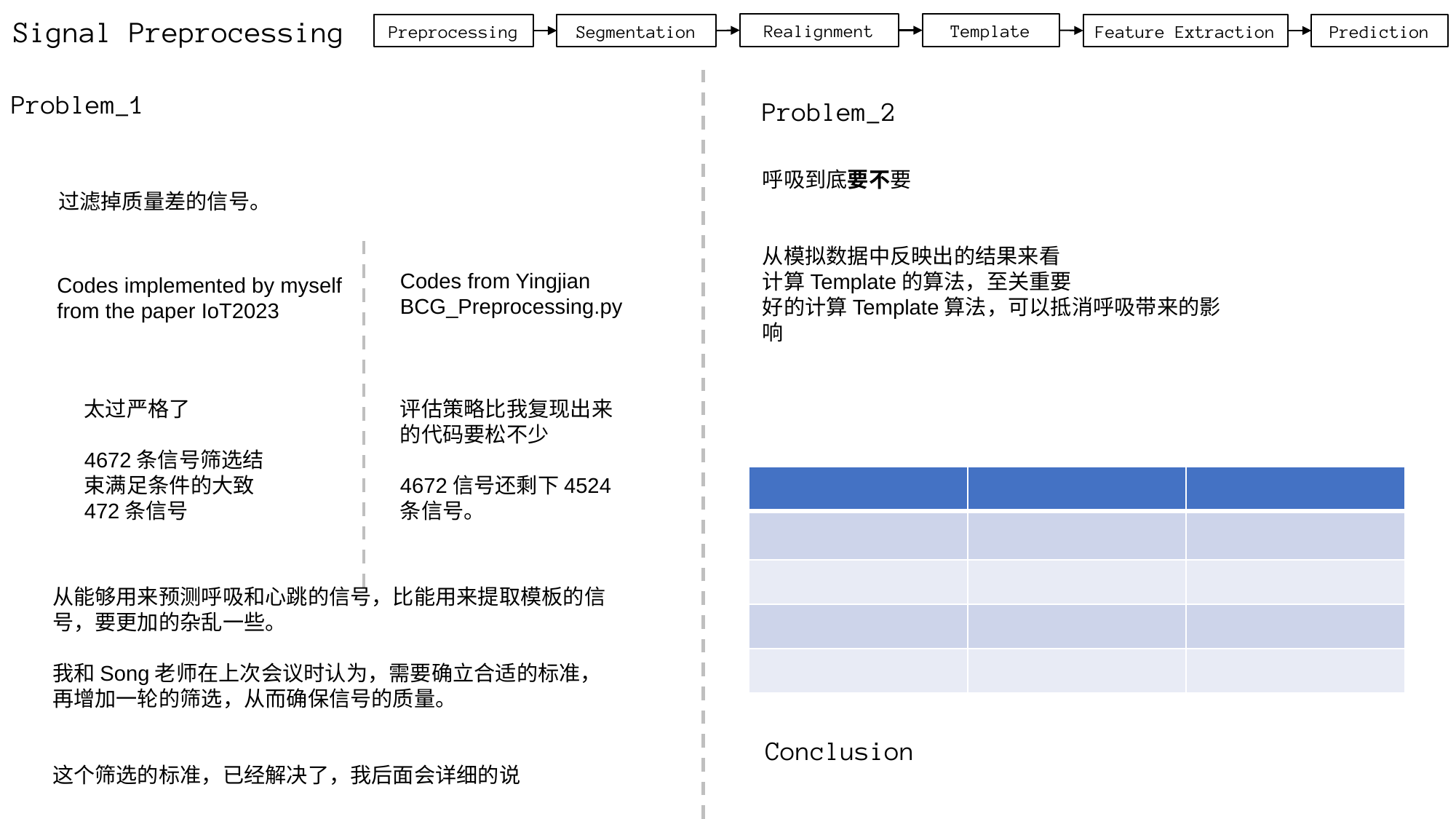

Signal Preprocessing
Template
Realignment
Feature Extraction
Prediction
Preprocessing
Segmentation
Problem_1
Problem_2
呼吸到底要不要

从模拟数据中反映出的结果来看
计算Template的算法，至关重要
好的计算Template算法，可以抵消呼吸带来的影响
过滤掉质量差的信号。
Codes from Yingjian
BCG_Preprocessing.py
Codes implemented by myself from the paper IoT2023
太过严格了

4672条信号筛选结束满足条件的大致472条信号
评估策略比我复现出来的代码要松不少

4672信号还剩下4524条信号。
|  |  |  |
| --- | --- | --- |
|  |  |  |
|  |  |  |
|  |  |  |
|  |  |  |
从能够用来预测呼吸和心跳的信号，比能用来提取模板的信号，要更加的杂乱一些。

我和Song老师在上次会议时认为，需要确立合适的标准，再增加一轮的筛选，从而确保信号的质量。

这个筛选的标准，已经解决了，我后面会详细的说
Conclusion